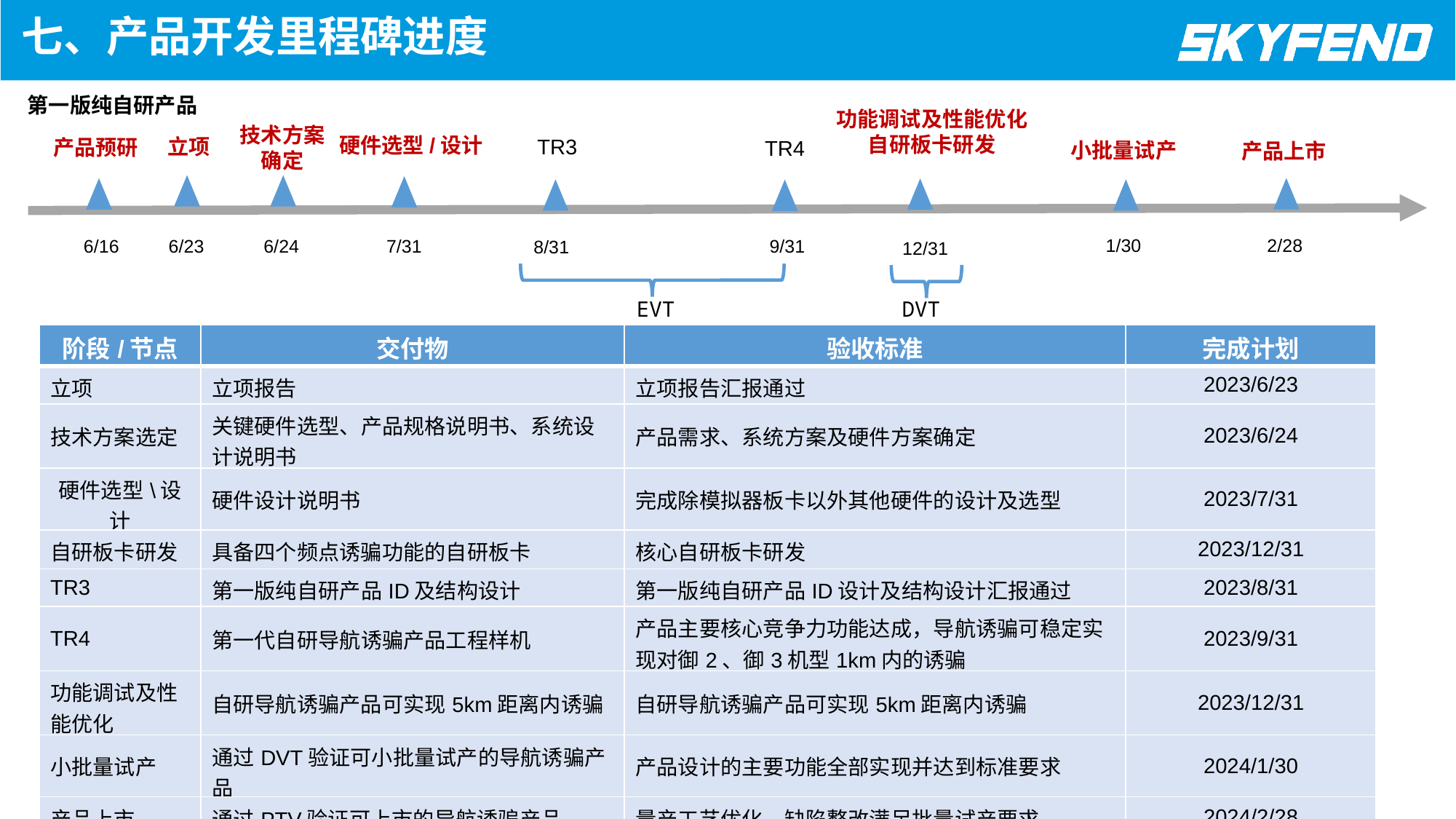

七、产品开发里程碑进度
第一版纯自研产品
功能调试及性能优化
自研板卡研发
技术方案
确定
硬件选型/设计
立项
TR3
TR4
小批量试产
产品上市

1/30
2/28
6/23
6/24
7/31
6/16
8/31
12/31
产品预研
9/31

EVT
DVT
| 阶段/节点 | 交付物 | 验收标准 | 完成计划 |
| --- | --- | --- | --- |
| 立项 | 立项报告 | 立项报告汇报通过 | 2023/6/23 |
| 技术方案选定 | 关键硬件选型、产品规格说明书、系统设计说明书 | 产品需求、系统方案及硬件方案确定 | 2023/6/24 |
| 硬件选型\设计 | 硬件设计说明书 | 完成除模拟器板卡以外其他硬件的设计及选型 | 2023/7/31 |
| 自研板卡研发 | 具备四个频点诱骗功能的自研板卡 | 核心自研板卡研发 | 2023/12/31 |
| TR3 | 第一版纯自研产品ID及结构设计 | 第一版纯自研产品ID设计及结构设计汇报通过 | 2023/8/31 |
| TR4 | 第一代自研导航诱骗产品工程样机 | 产品主要核心竞争力功能达成，导航诱骗可稳定实现对御2、御3机型1km内的诱骗 | 2023/9/31 |
| 功能调试及性能优化 | 自研导航诱骗产品可实现5km距离内诱骗 | 自研导航诱骗产品可实现5km距离内诱骗 | 2023/12/31 |
| 小批量试产 | 通过DVT验证可小批量试产的导航诱骗产品 | 产品设计的主要功能全部实现并达到标准要求 | 2024/1/30 |
| 产品上市 | 通过PTV验证可上市的导航诱骗产品 | 量产工艺优化，缺陷整改满足批量试产要求 | 2024/2/28 |